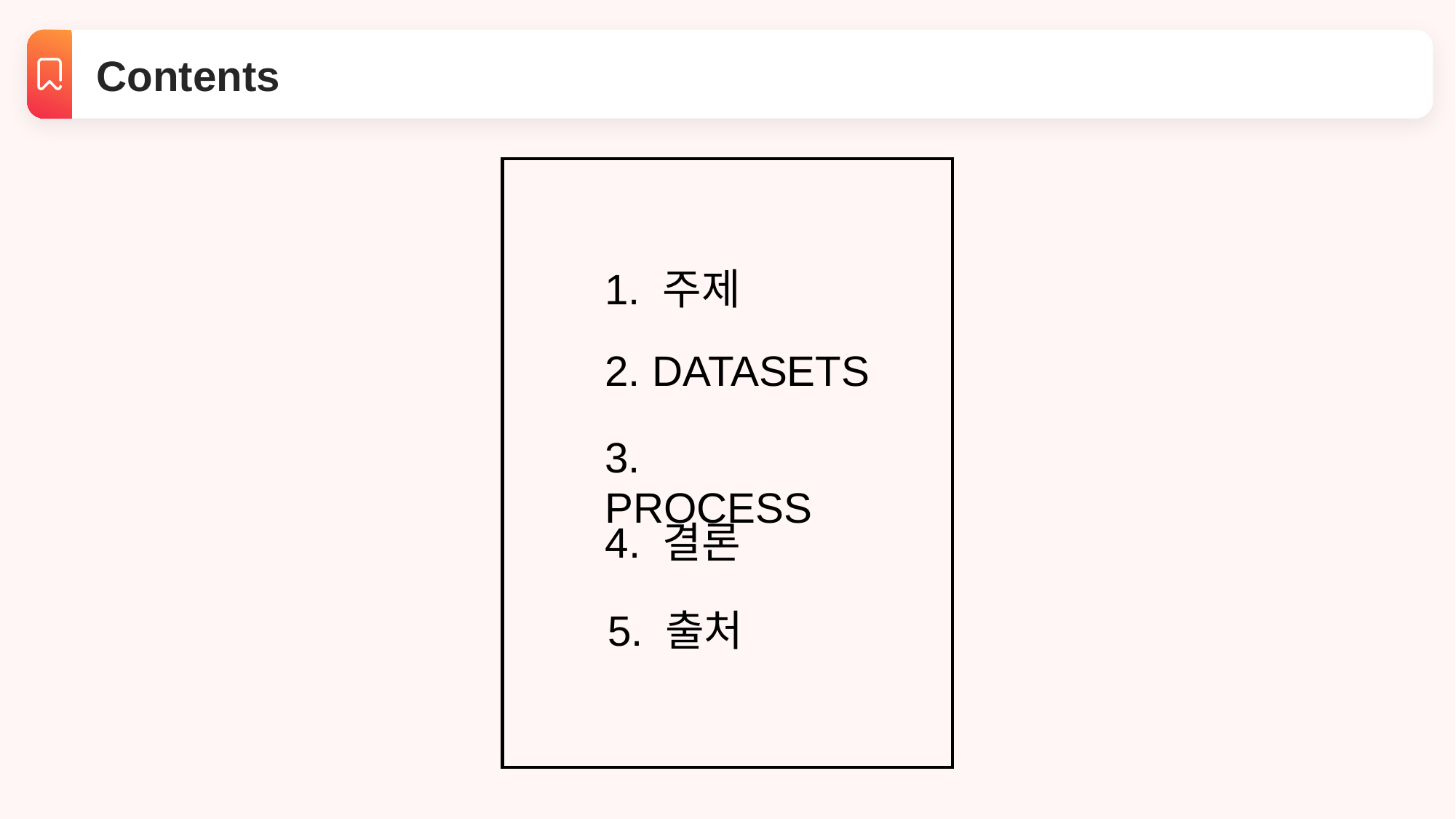

Contents

1. 주제

2. DATASETS
3. PROCESS
4. 결론
5. 출처